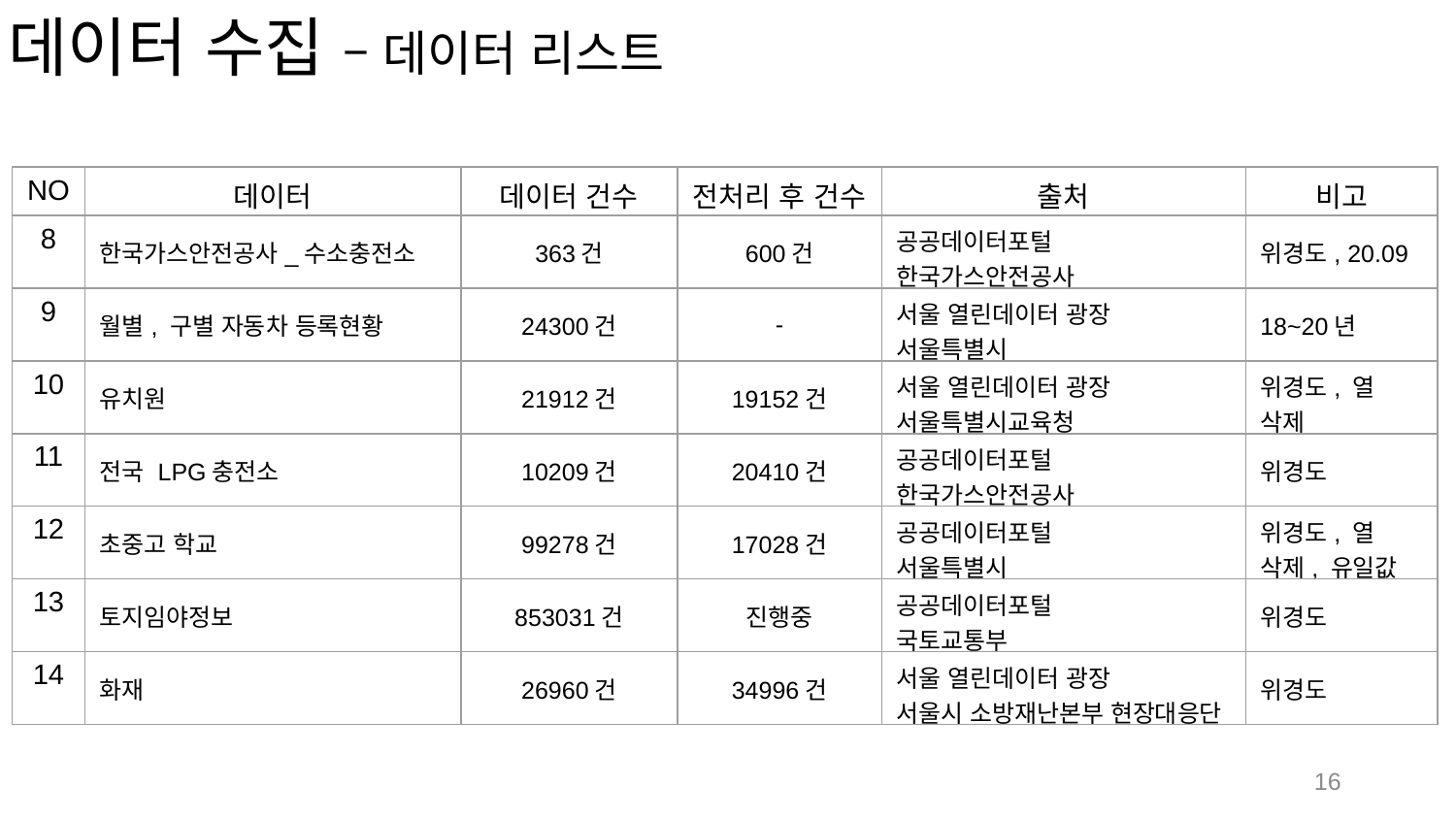

데이터 수집 – 데이터 리스트
| NO | 데이터 | 데이터 건수 | 전처리 후 건수 | 출처 | 비고 |
| --- | --- | --- | --- | --- | --- |
| 8 | 한국가스안전공사\_수소충전소 | 363건 | 600건 | 공공데이터포털 한국가스안전공사 | 위경도, 20.09 |
| 9 | 월별, 구별 자동차 등록현황 | 24300건 | - | 서울 열린데이터 광장 서울특별시 | 18~20년 |
| 10 | 유치원 | 21912건 | 19152건 | 서울 열린데이터 광장 서울특별시교육청 | 위경도, 열 삭제 |
| 11 | 전국 LPG충전소 | 10209건 | 20410건 | 공공데이터포털 한국가스안전공사 | 위경도 |
| 12 | 초중고 학교 | 99278건 | 17028건 | 공공데이터포털 서울특별시 | 위경도, 열 삭제, 유일값 |
| 13 | 토지임야정보 | 853031건 | 진행중 | 공공데이터포털 국토교통부 | 위경도 |
| 14 | 화재 | 26960건 | 34996건 | 서울 열린데이터 광장 서울시 소방재난본부 현장대응단 | 위경도 |
16